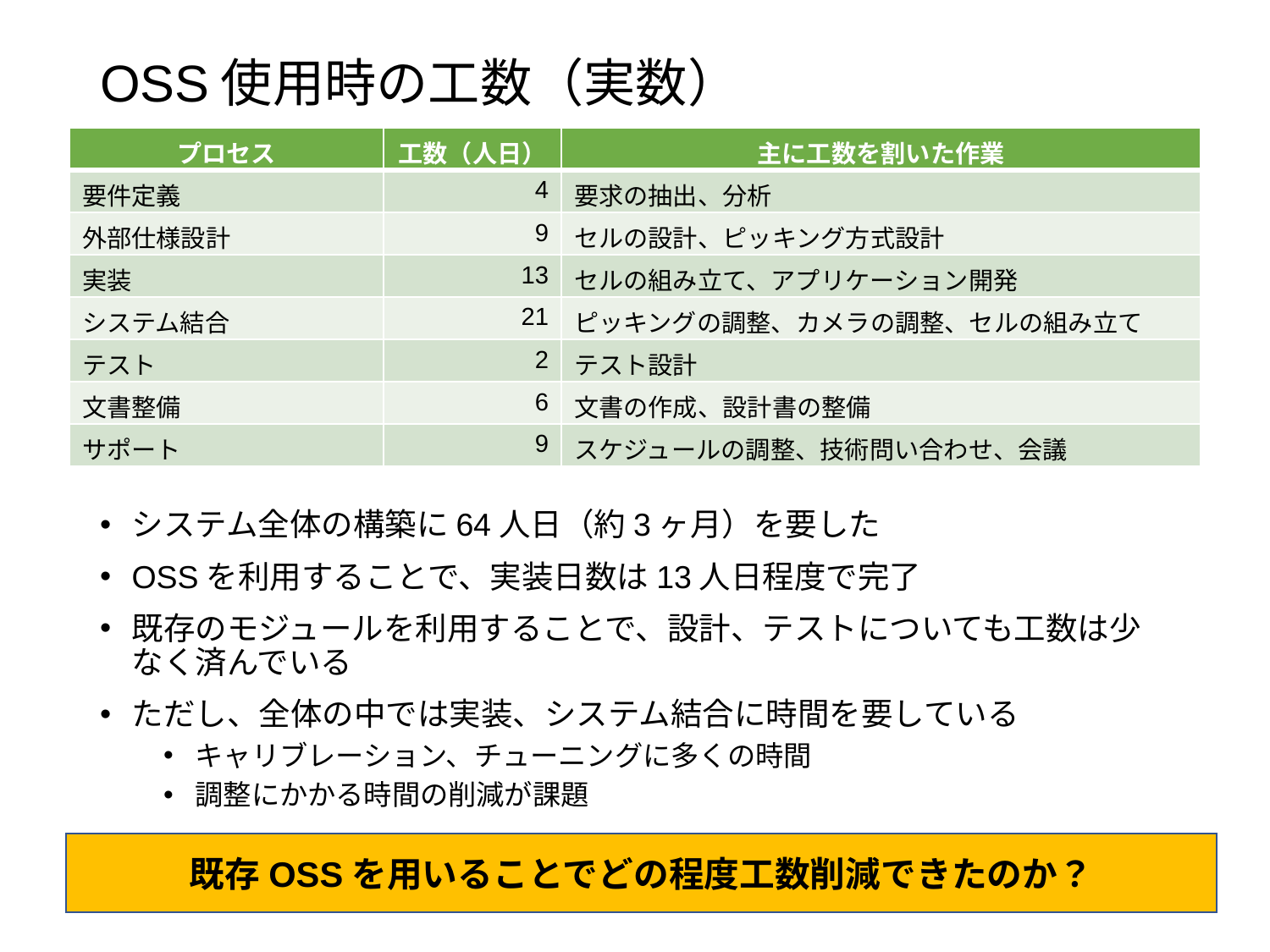

OSS使用時の工数（実数）
| プロセス | 工数（人日） | 主に工数を割いた作業 |
| --- | --- | --- |
| 要件定義 | 4 | 要求の抽出、分析 |
| 外部仕様設計 | 9 | セルの設計、ピッキング方式設計 |
| 実装 | 13 | セルの組み立て、アプリケーション開発 |
| システム結合 | 21 | ピッキングの調整、カメラの調整、セルの組み立て |
| テスト | 2 | テスト設計 |
| 文書整備 | 6 | 文書の作成、設計書の整備 |
| サポート | 9 | スケジュールの調整、技術問い合わせ、会議 |
64人日（うち実装：13人日）
システム全体の構築に64人日（約3ヶ月）を要した
OSSを利用することで、実装日数は13人日程度で完了
既存のモジュールを利用することで、設計、テストについても工数は少なく済んでいる
ただし、全体の中では実装、システム結合に時間を要している
キャリブレーション、チューニングに多くの時間
調整にかかる時間の削減が課題
既存OSSを用いることでどの程度工数削減できたのか？